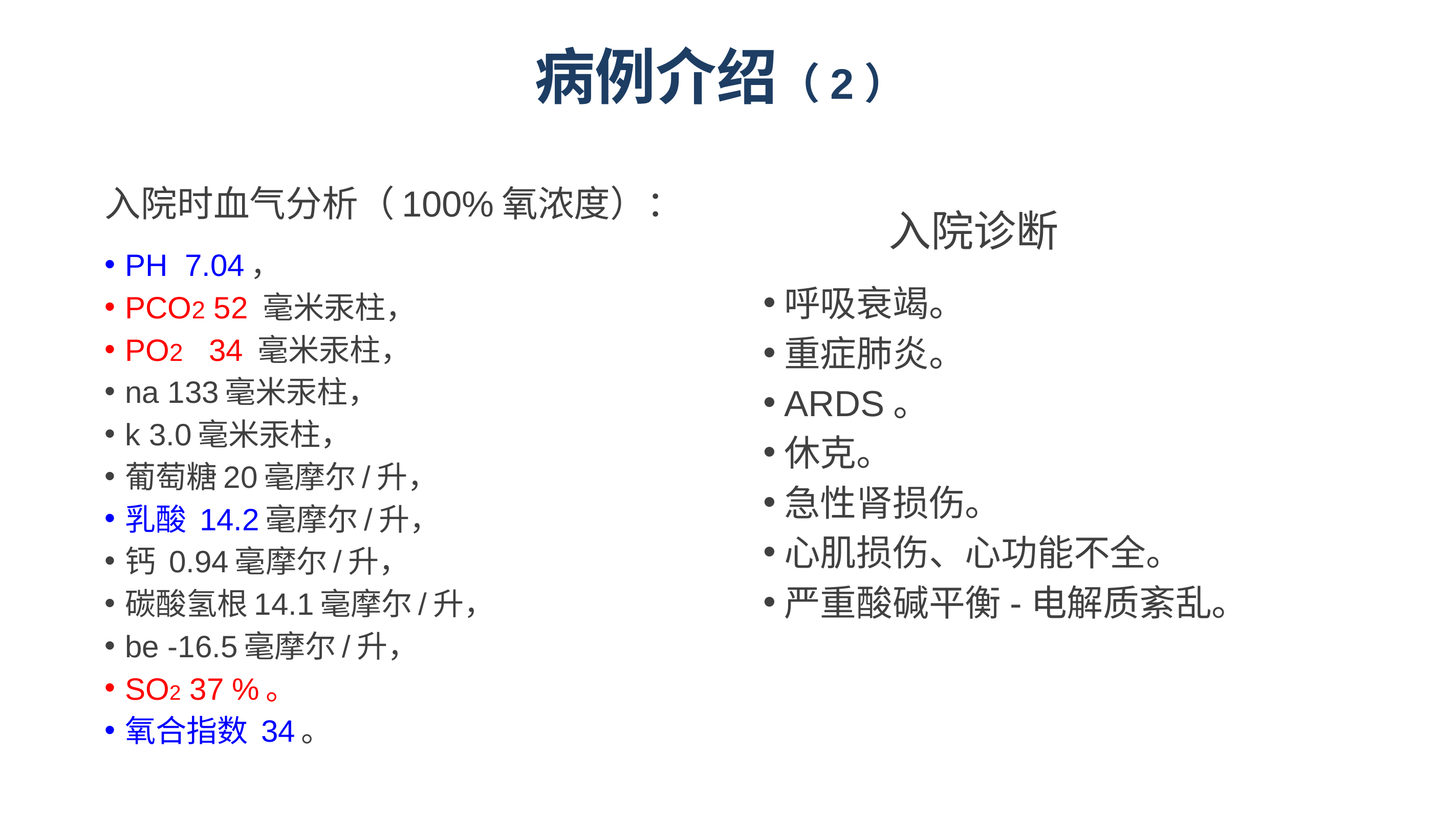

# 病例介绍（2）
入院时血气分析（100%氧浓度）：
PH  7.04，
PCO2 52 毫米汞柱，
PO2   34 毫米汞柱，
na 133毫米汞柱，
k 3.0毫米汞柱，
葡萄糖20毫摩尔/升，
乳酸 14.2毫摩尔/升，
钙 0.94毫摩尔/升，
碳酸氢根14.1毫摩尔/升，
be -16.5毫摩尔/升，
SO2 37 %。
氧合指数 34。

            入院诊断
呼吸衰竭。
重症肺炎。
ARDS。
休克。
急性肾损伤。
心肌损伤、心功能不全。
严重酸碱平衡-电解质紊乱。